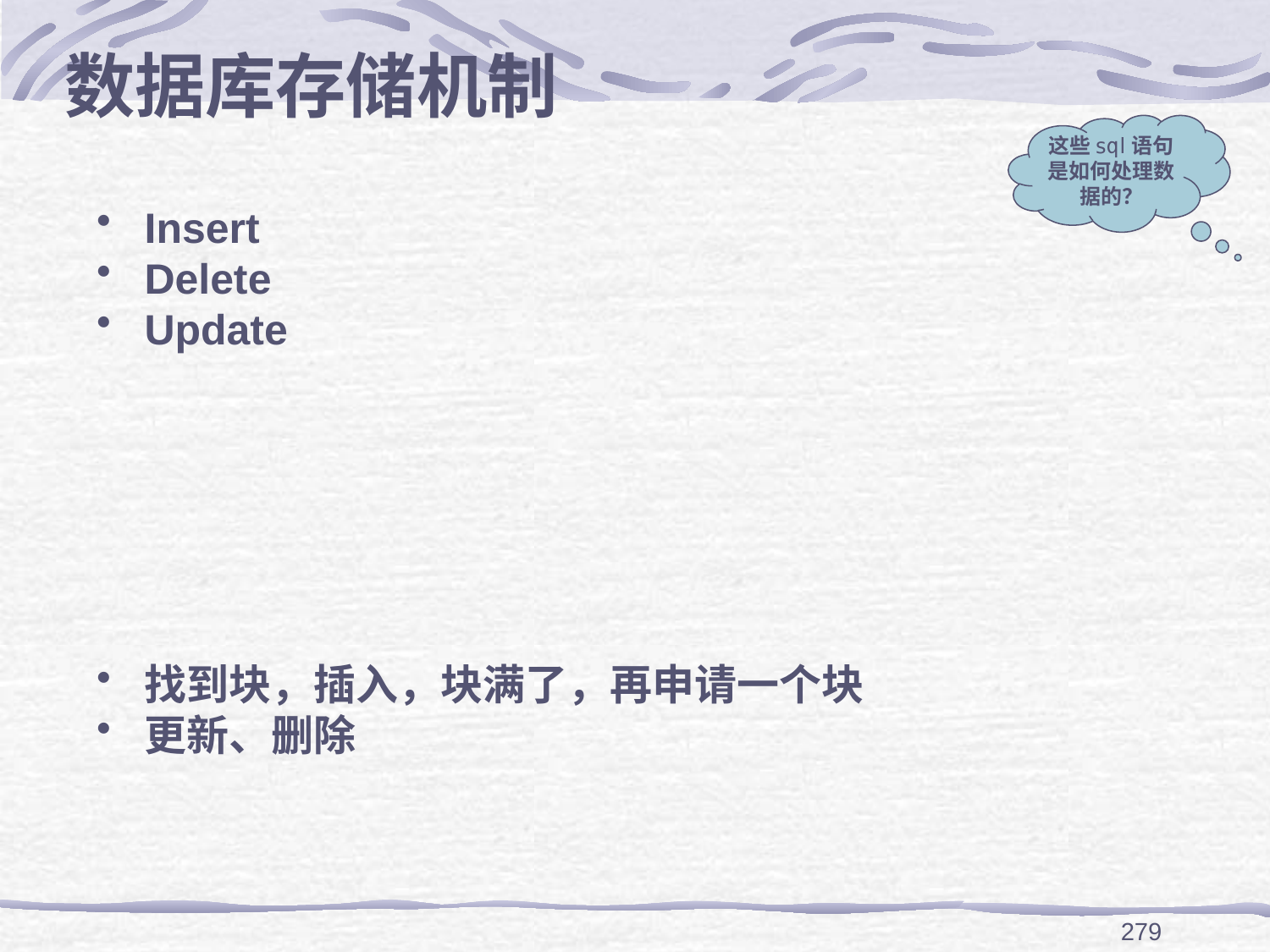

数据库存储机制
这些sql语句是如何处理数据的？
Insert
Delete
Update

找到块，插入，块满了，再申请一个块
更新、删除
279